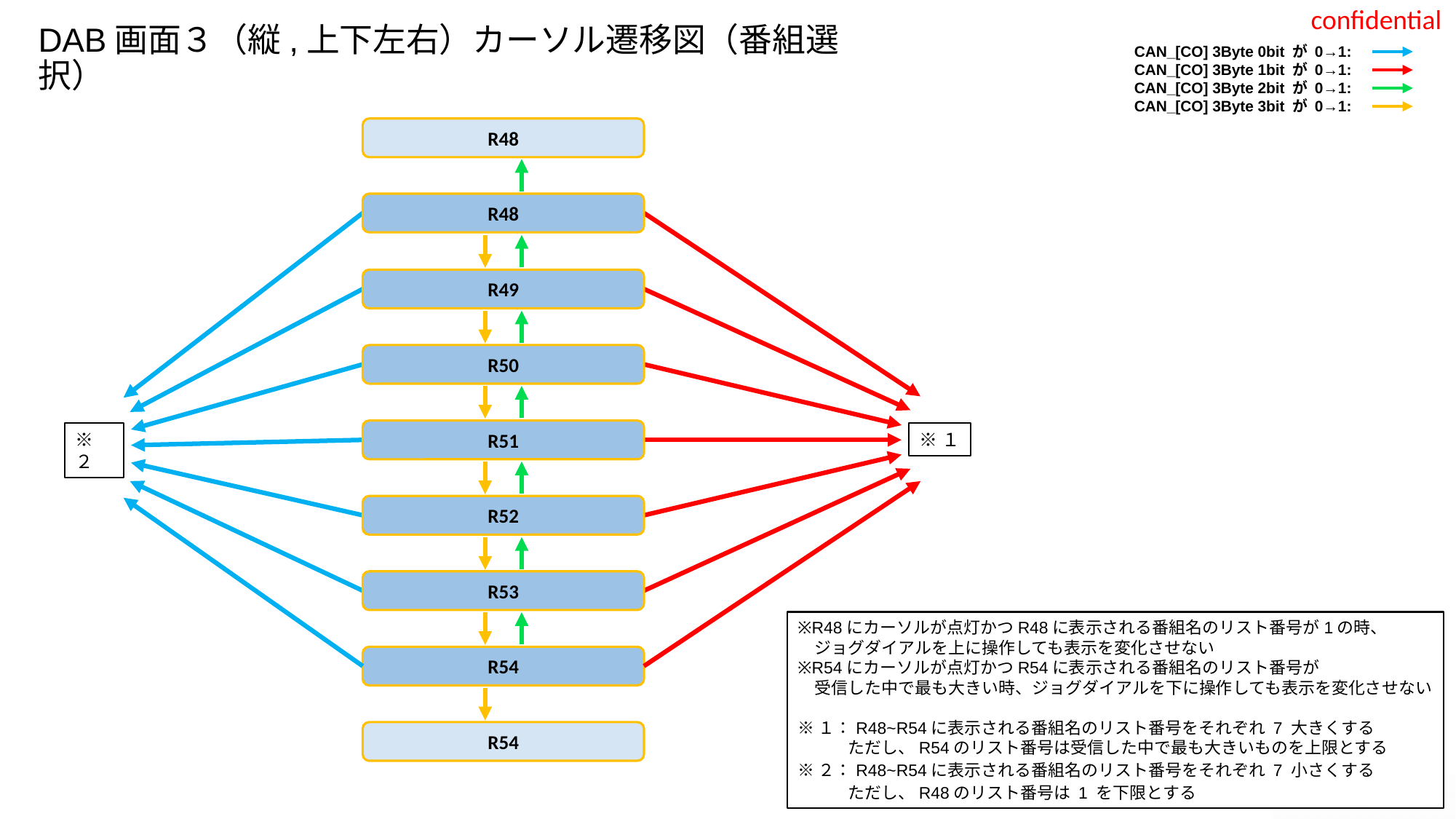

# DAB画面３（縦,上下左右）カーソル遷移図（番組選択）
CAN_[CO] 3Byte 0bit が 0→1:
CAN_[CO] 3Byte 1bit が 0→1:
CAN_[CO] 3Byte 2bit が 0→1:
CAN_[CO] 3Byte 3bit が 0→1:
R48
R48
R49
R50
R51
※２
※１
R52
R53
※R48にカーソルが点灯かつR48に表示される番組名のリスト番号が1の時、
　ジョグダイアルを上に操作しても表示を変化させない
※R54にカーソルが点灯かつR54に表示される番組名のリスト番号が
　受信した中で最も大きい時、ジョグダイアルを下に操作しても表示を変化させない

※１：R48~R54に表示される番組名のリスト番号をそれぞれ 7 大きくする
　　　ただし、R54のリスト番号は受信した中で最も大きいものを上限とする
※２：R48~R54に表示される番組名のリスト番号をそれぞれ 7 小さくする
　　　ただし、R48のリスト番号は 1 を下限とする
R54
R54